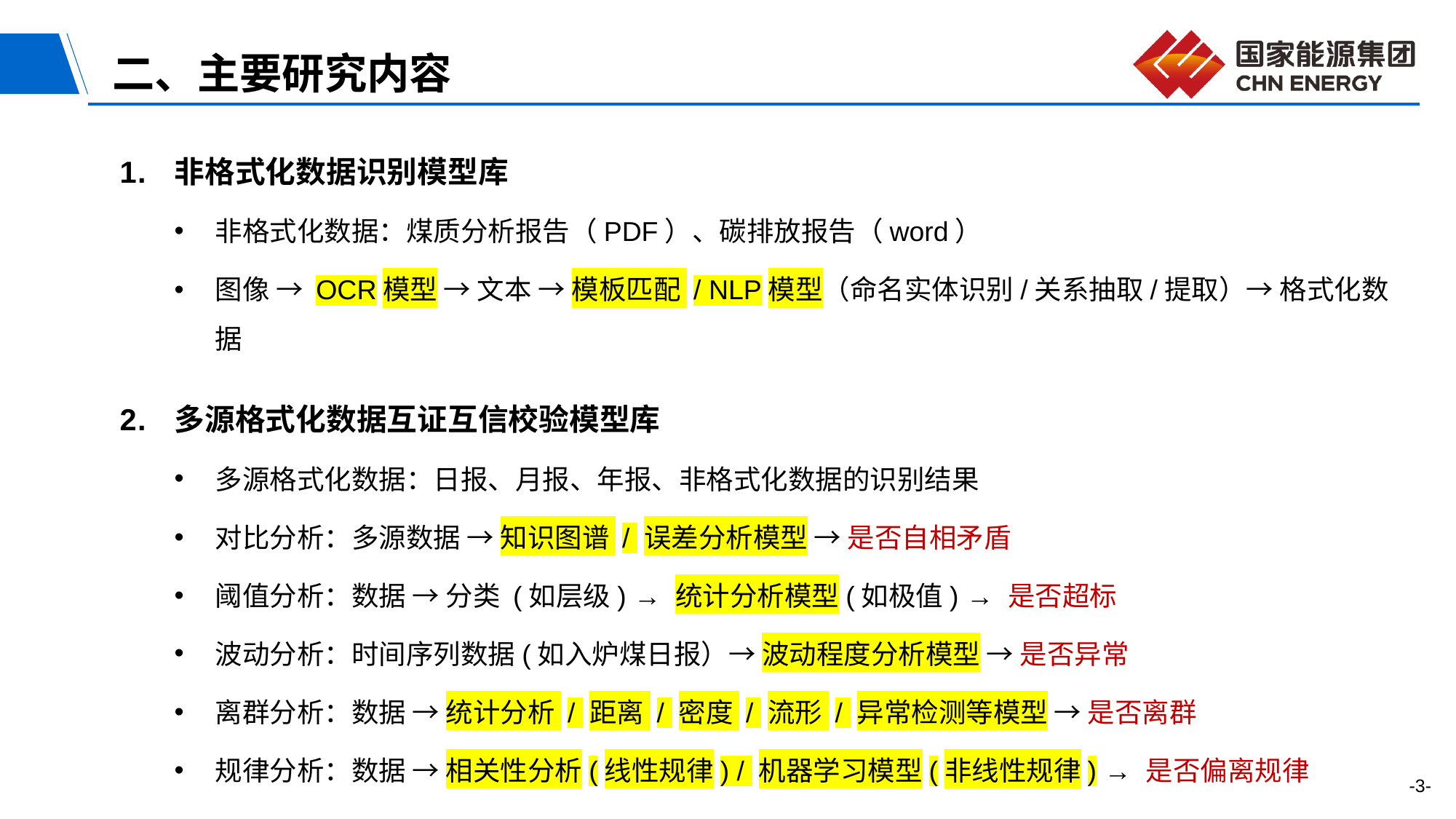

二、主要研究内容
非格式化数据识别模型库
非格式化数据：煤质分析报告（PDF）、碳排放报告（word）
图像 → OCR模型 → 文本 → 模板匹配 / NLP模型（命名实体识别/关系抽取/提取）→ 格式化数据
多源格式化数据互证互信校验模型库
多源格式化数据：日报、月报、年报、非格式化数据的识别结果
对比分析：多源数据 → 知识图谱 / 误差分析模型 → 是否自相矛盾
阈值分析：数据 → 分类 (如层级) → 统计分析模型(如极值) → 是否超标
波动分析：时间序列数据(如入炉煤日报）→ 波动程度分析模型 → 是否异常
离群分析：数据 → 统计分析 / 距离 / 密度 / 流形 / 异常检测等模型 → 是否离群
规律分析：数据 → 相关性分析(线性规律) / 机器学习模型(非线性规律) → 是否偏离规律